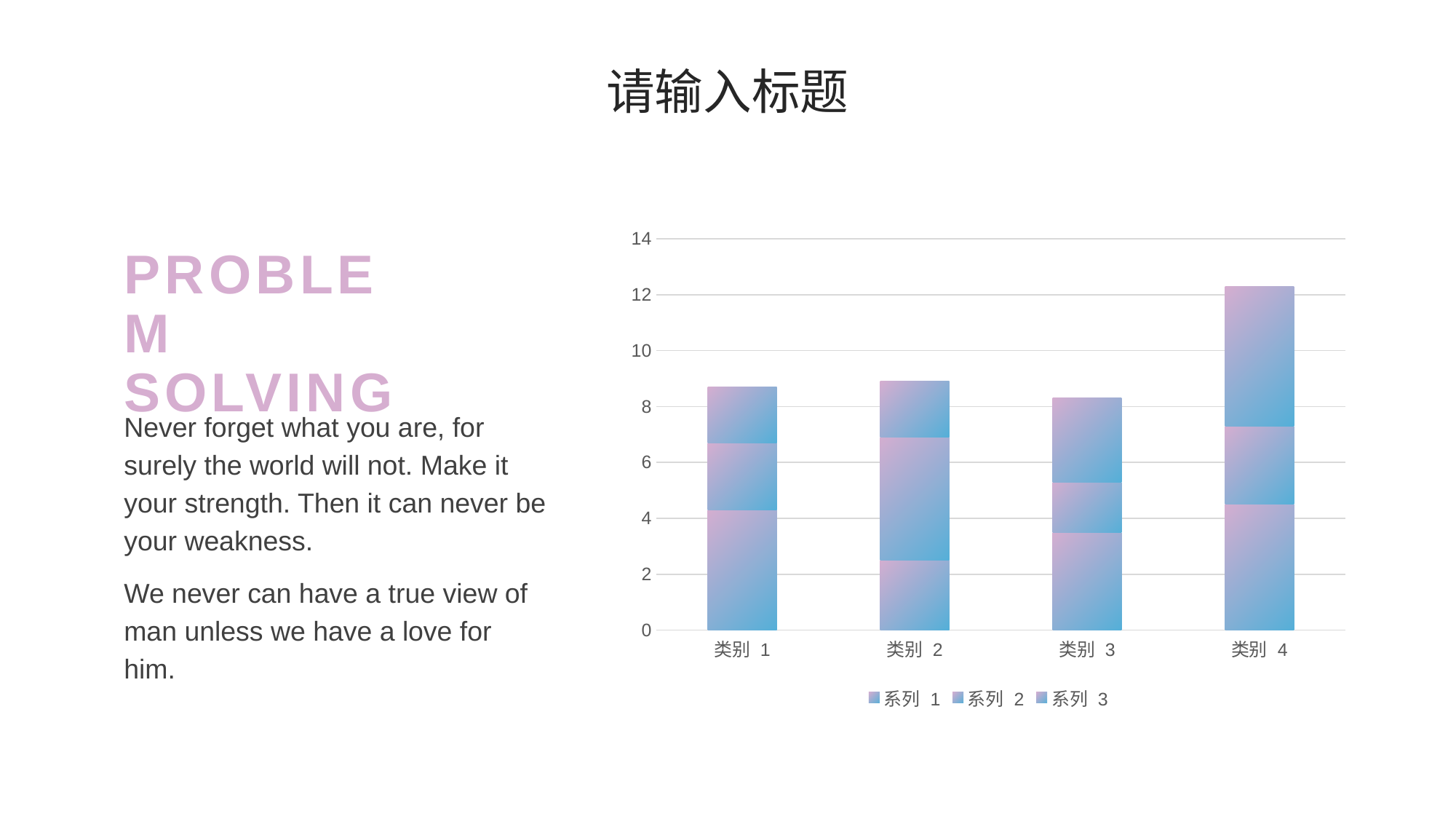

请输入标题

### Chart

| Category | 系列 1 | 系列 2 | 系列 3 |
|---|---|---|---|
| 类别 1 | 4.3 | 2.4 | 2.0 |
| 类别 2 | 2.5 | 4.4 | 2.0 |
| 类别 3 | 3.5 | 1.8 | 3.0 |
| 类别 4 | 4.5 | 2.8 | 5.0 |
PROBLEM SOLVING
Never forget what you are, for surely the world will not. Make it your strength. Then it can never be your weakness.
We never can have a true view of man unless we have a love for him.